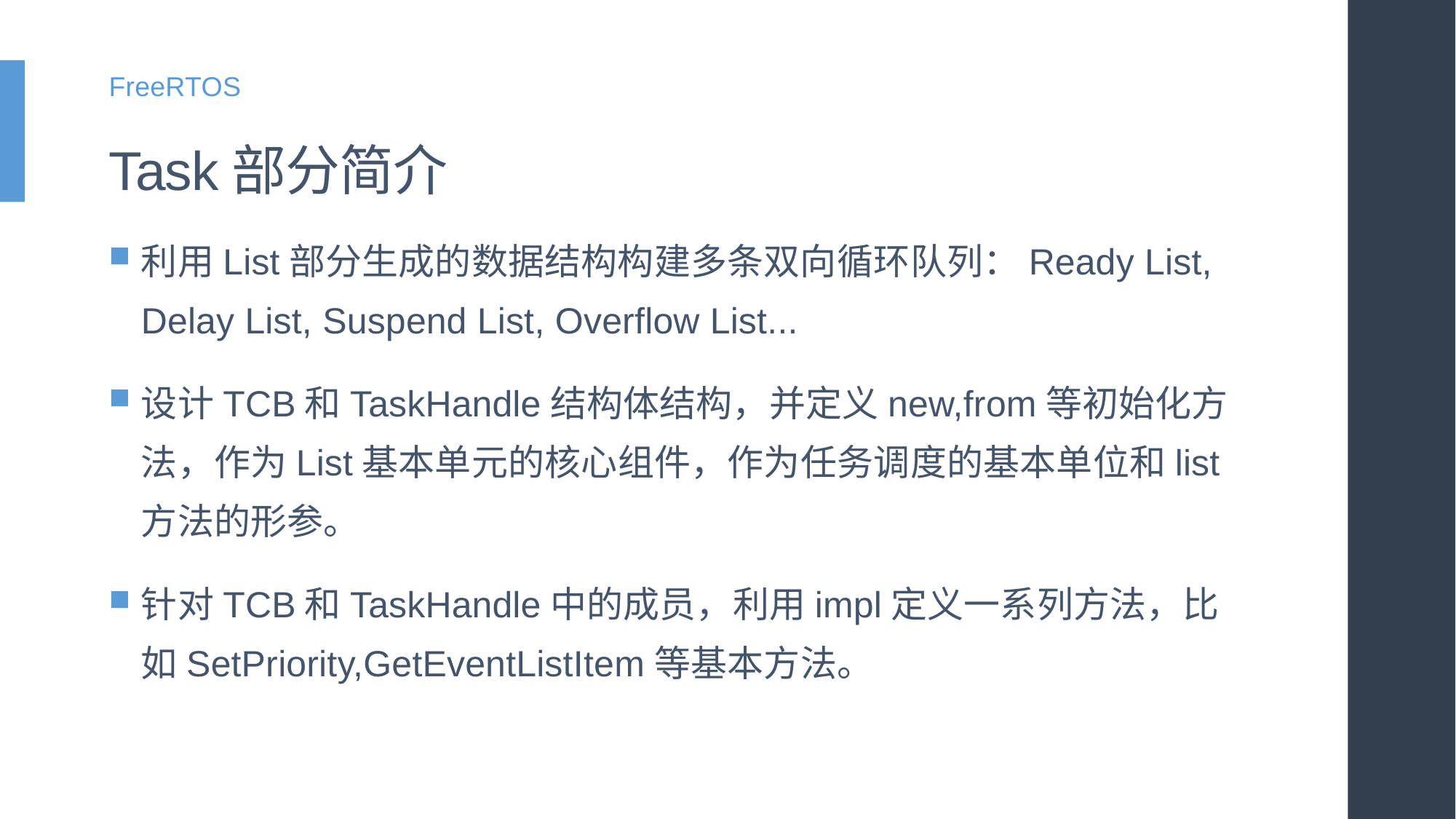

FreeRTOS
# Task部分简介
利用List部分生成的数据结构构建多条双向循环队列：Ready List, Delay List, Suspend List, Overflow List...
设计TCB和TaskHandle结构体结构，并定义new,from等初始化方法，作为List基本单元的核心组件，作为任务调度的基本单位和list方法的形参。
针对TCB和TaskHandle中的成员，利用impl定义一系列方法，比如SetPriority,GetEventListItem等基本方法。

18